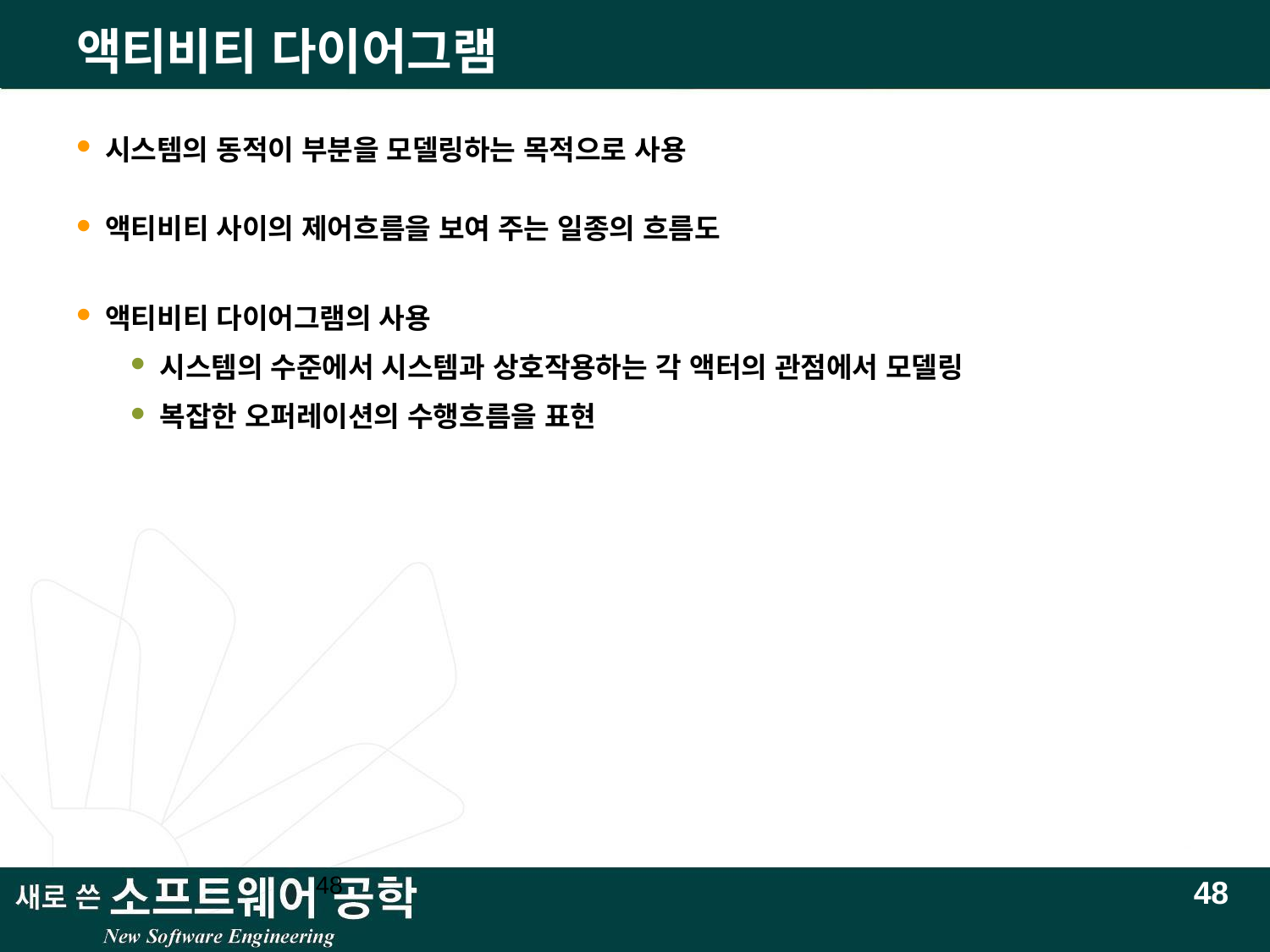

# 액티비티 다이어그램
시스템의 동적이 부분을 모델링하는 목적으로 사용

액티비티 사이의 제어흐름을 보여 주는 일종의 흐름도

액티비티 다이어그램의 사용
시스템의 수준에서 시스템과 상호작용하는 각 액터의 관점에서 모델링
복잡한 오퍼레이션의 수행흐름을 표현
48